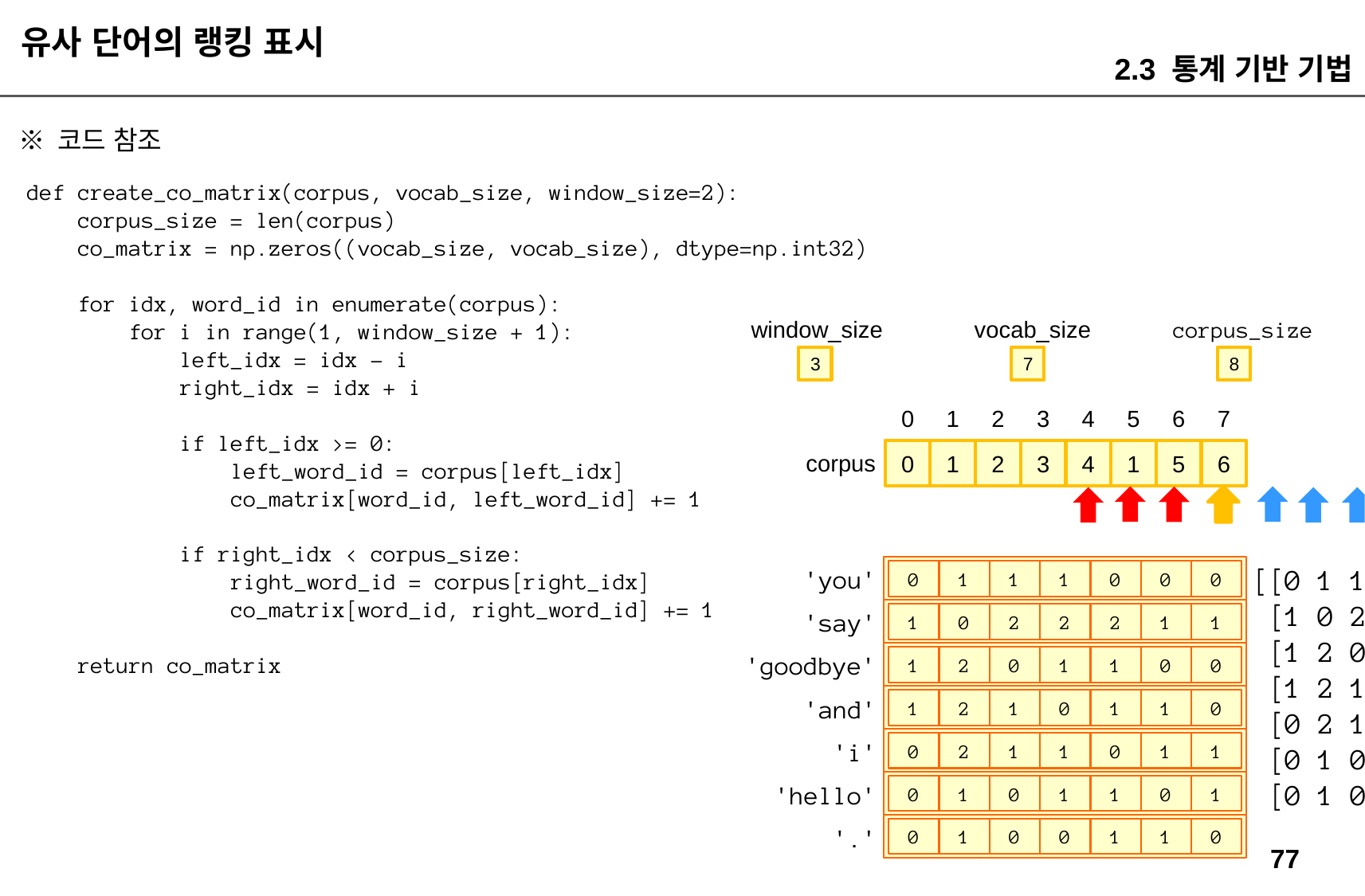

유사 단어의 랭킹 표시
2.3 통계 기반 기법
※ 코드 참조
def create_co_matrix(corpus, vocab_size, window_size=2):
    corpus_size = len(corpus)
    co_matrix = np.zeros((vocab_size, vocab_size), dtype=np.int32)

    for idx, word_id in enumerate(corpus):
        for i in range(1, window_size + 1):
            left_idx = idx - i
            right_idx = idx + i

            if left_idx >= 0:
                left_word_id = corpus[left_idx]
                co_matrix[word_id, left_word_id] += 1

            if right_idx < corpus_size:
                right_word_id = corpus[right_idx]
                co_matrix[word_id, right_word_id] += 1

    return co_matrix
window_size
vocab_size
corpus_size
3
7
8
0
1
2
3
4
5
6
7
0
1
2
3
4
1
5
6
corpus

[[0 1 1 1 0 0 0]
 [1 0 2 2 2 1 1]
 [1 2 0 1 1 0 0]
 [1 2 1 0 1 1 0]
 [0 2 1 1 0 1 1]
 [0 1 0 1 1 0 1]
 [0 1 0 0 1 1 0]]
'you'

0
1
1
1
0
0
0
'say'

1
0
2
2
2
1
1

'goodbye'
1
2
0
1
1
0
0

'and'
1
2
1
0
1
1
0

'i'
0
2
1
1
0
1
1

'hello'
0
1
0
1
1
0
1

'.'
0
1
0
0
1
1
0